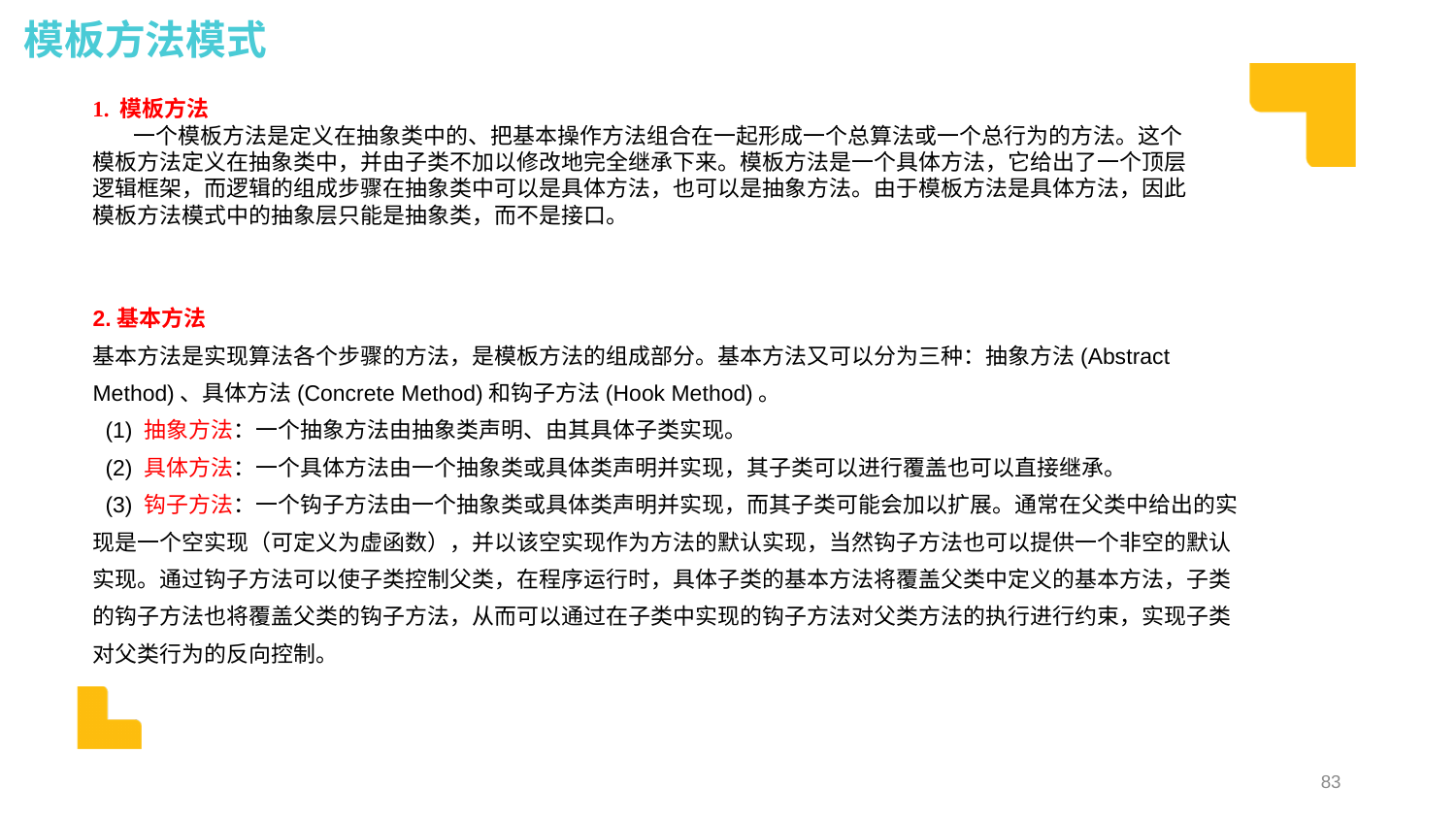

模板方法模式
1. 模板方法
       一个模板方法是定义在抽象类中的、把基本操作方法组合在一起形成一个总算法或一个总行为的方法。这个模板方法定义在抽象类中，并由子类不加以修改地完全继承下来。模板方法是一个具体方法，它给出了一个顶层逻辑框架，而逻辑的组成步骤在抽象类中可以是具体方法，也可以是抽象方法。由于模板方法是具体方法，因此模板方法模式中的抽象层只能是抽象类，而不是接口。

2.基本方法
基本方法是实现算法各个步骤的方法，是模板方法的组成部分。基本方法又可以分为三种：抽象方法(Abstract Method)、具体方法(Concrete Method)和钩子方法(Hook Method)。
  (1) 抽象方法：一个抽象方法由抽象类声明、由其具体子类实现。
  (2) 具体方法：一个具体方法由一个抽象类或具体类声明并实现，其子类可以进行覆盖也可以直接继承。
  (3) 钩子方法：一个钩子方法由一个抽象类或具体类声明并实现，而其子类可能会加以扩展。通常在父类中给出的实现是一个空实现（可定义为虚函数），并以该空实现作为方法的默认实现，当然钩子方法也可以提供一个非空的默认实现。通过钩子方法可以使子类控制父类，在程序运行时，具体子类的基本方法将覆盖父类中定义的基本方法，子类的钩子方法也将覆盖父类的钩子方法，从而可以通过在子类中实现的钩子方法对父类方法的执行进行约束，实现子类对父类行为的反向控制。
83